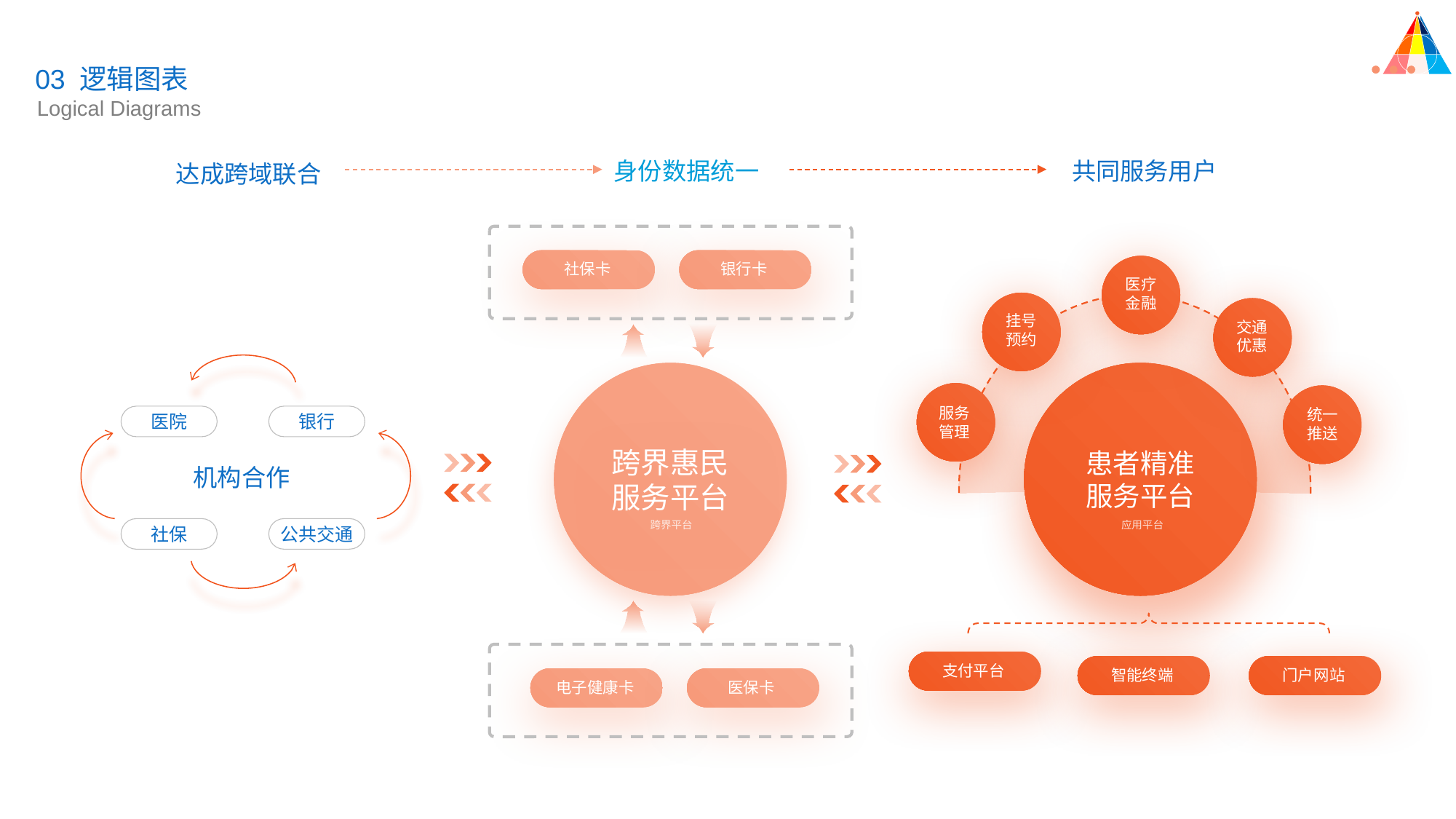

03 逻辑图表

Logical Diagrams
身份数据统一
共同服务用户
达成跨域联合

社保卡
银行卡

医疗
金融

挂号
预约
交通
优惠

服务
管理
统一
推送
医院

银行

跨界惠民
服务平台
患者精准
服务平台

机构合作

跨界平台
应用平台
社保

公共交通

支付平台

门户网站
智能终端

电子健康卡
医保卡